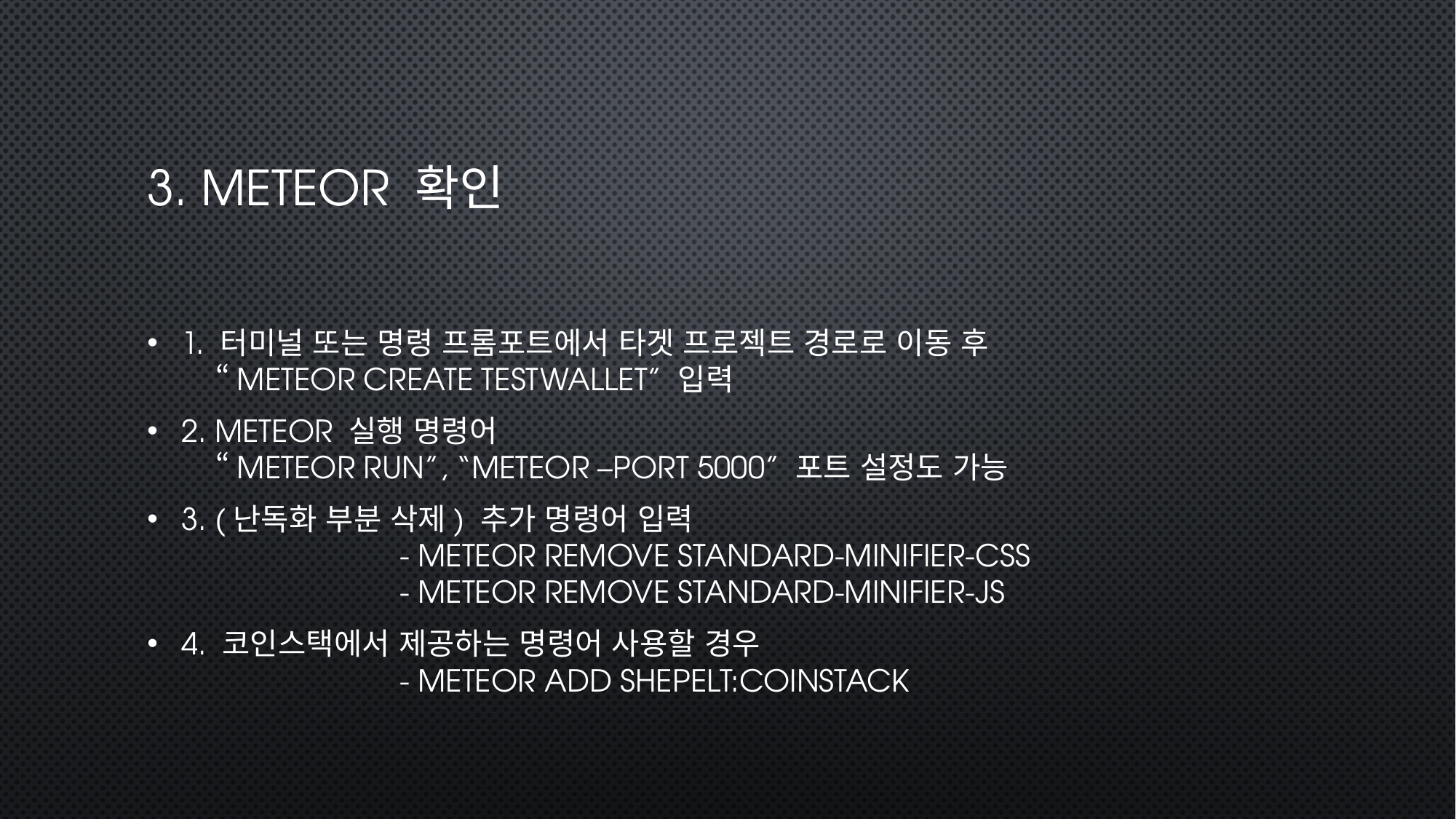

# 3. METEOR 확인
1. 터미널 또는 명령 프롬포트에서 타겟 프로젝트 경로로 이동 후
    “meteor create testwallet” 입력
2. Meteor 실행 명령어
    “meteor run”, “meteor –port 5000” 포트 설정도 가능
3. (난독화 부분 삭제) 추가 명령어 입력
		- meteor remove standard-minifier-css
		- meteor remove standard-minifier-js
4. 코인스택에서 제공하는 명령어 사용할 경우
		- meteor add shepelt:coinstack